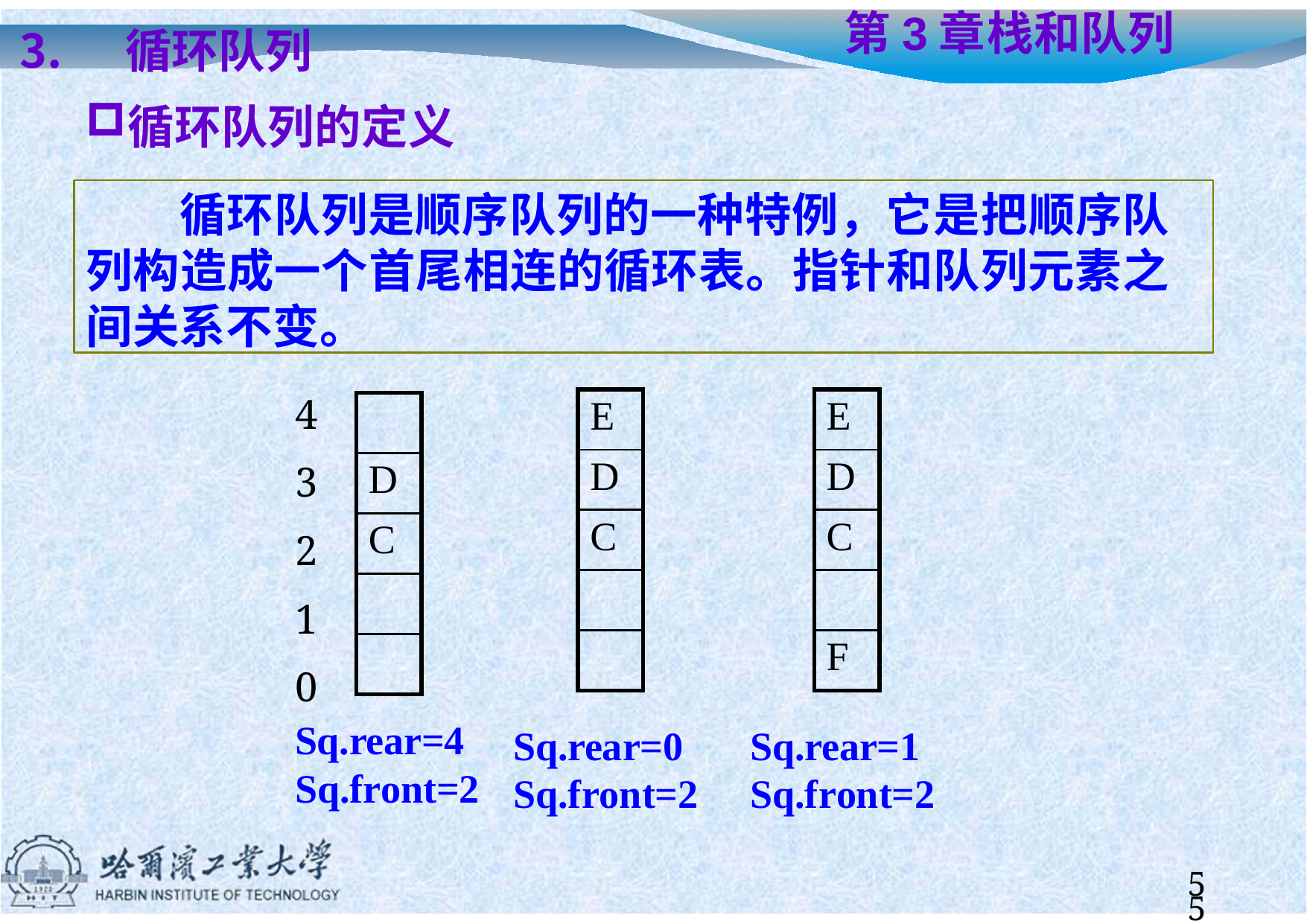

循环队列
循环队列的定义
# 第3章	栈和队列

循环队列是顺序队列的一种特例，它是把顺序队 列构造成一个首尾相连的循环表。指针和队列元素之 间关系不变。
4
3
2
1
0
| E |
| --- |
| D |
| C |
|  |
|  |
| E |
| --- |
| D |
| C |
|  |
| F |
|  |
| --- |
| D |
| C |
|  |
|  |
Sq.rear=4  Sq.front=2
Sq.rear=0  Sq.front=2
Sq.rear=1  Sq.front=2

55